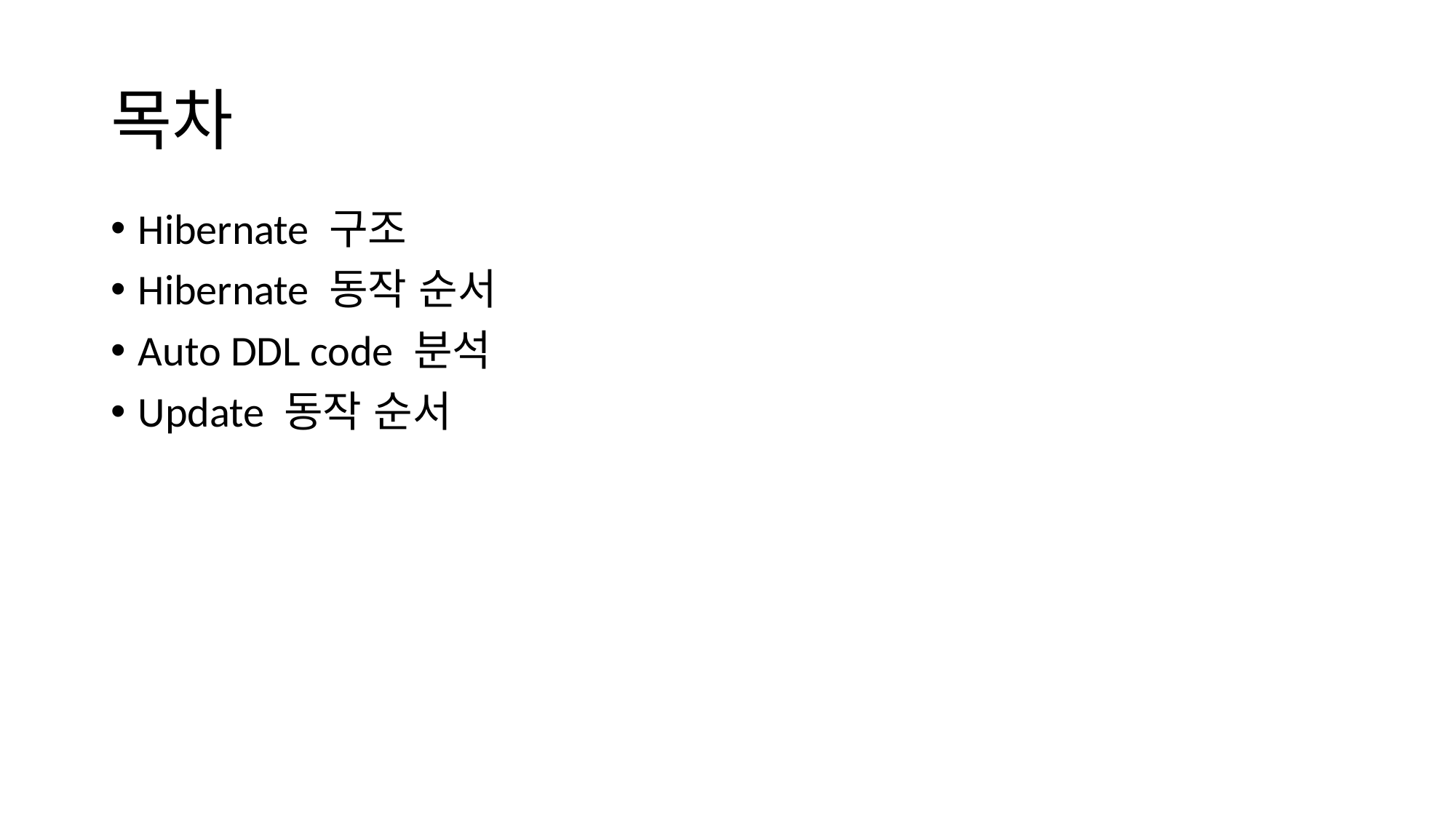

# 목차
Hibernate 구조
Hibernate 동작 순서
Auto DDL code 분석
Update 동작 순서